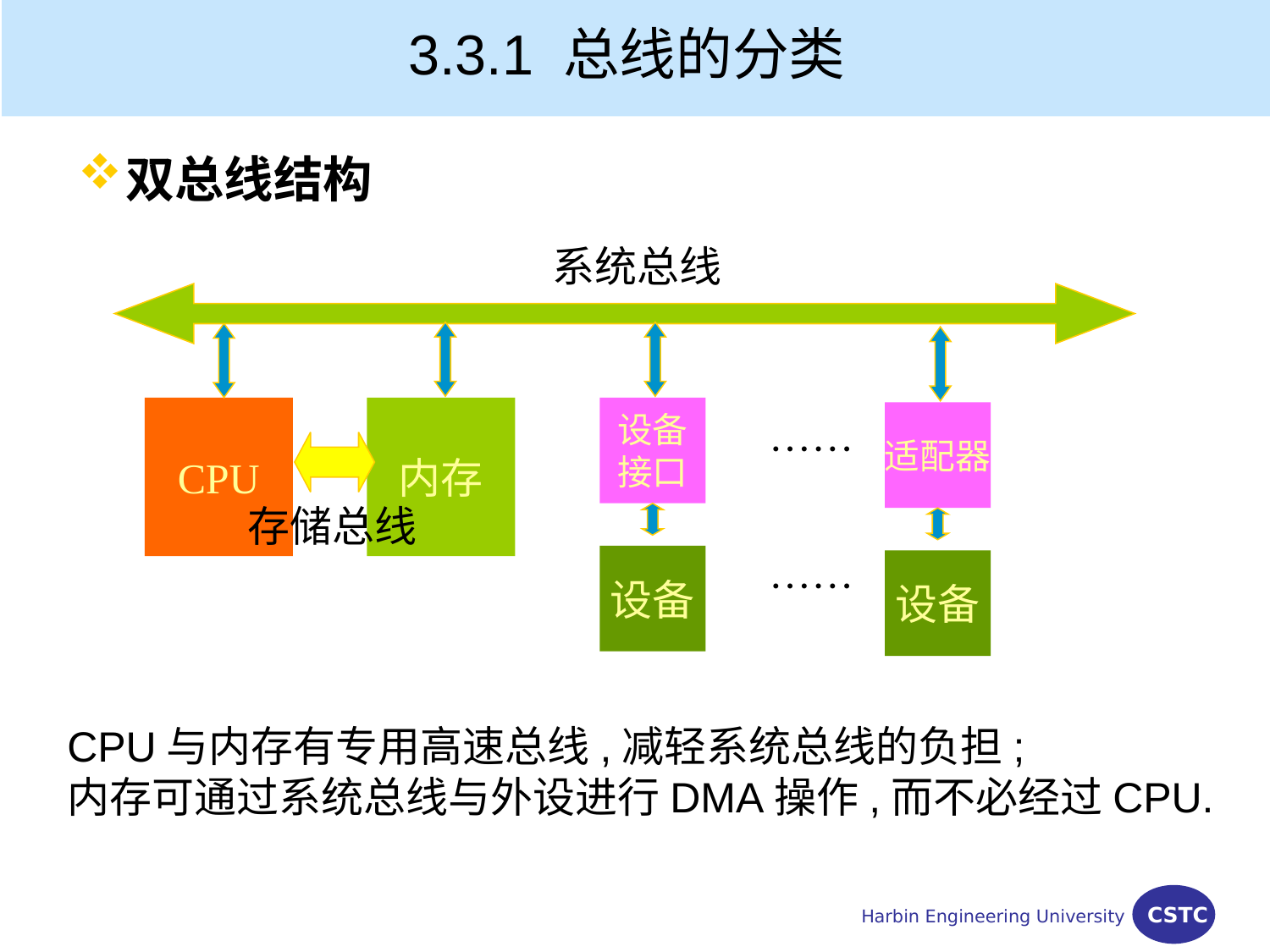

# 3.3.1 总线的分类
双总线结构
 系统总线

CPU
内存
设备
接口
适配器
······

存储总线

设备
设备
······
CPU与内存有专用高速总线,减轻系统总线的负担;
内存可通过系统总线与外设进行DMA操作,而不必经过CPU.
Harbin Engineering University